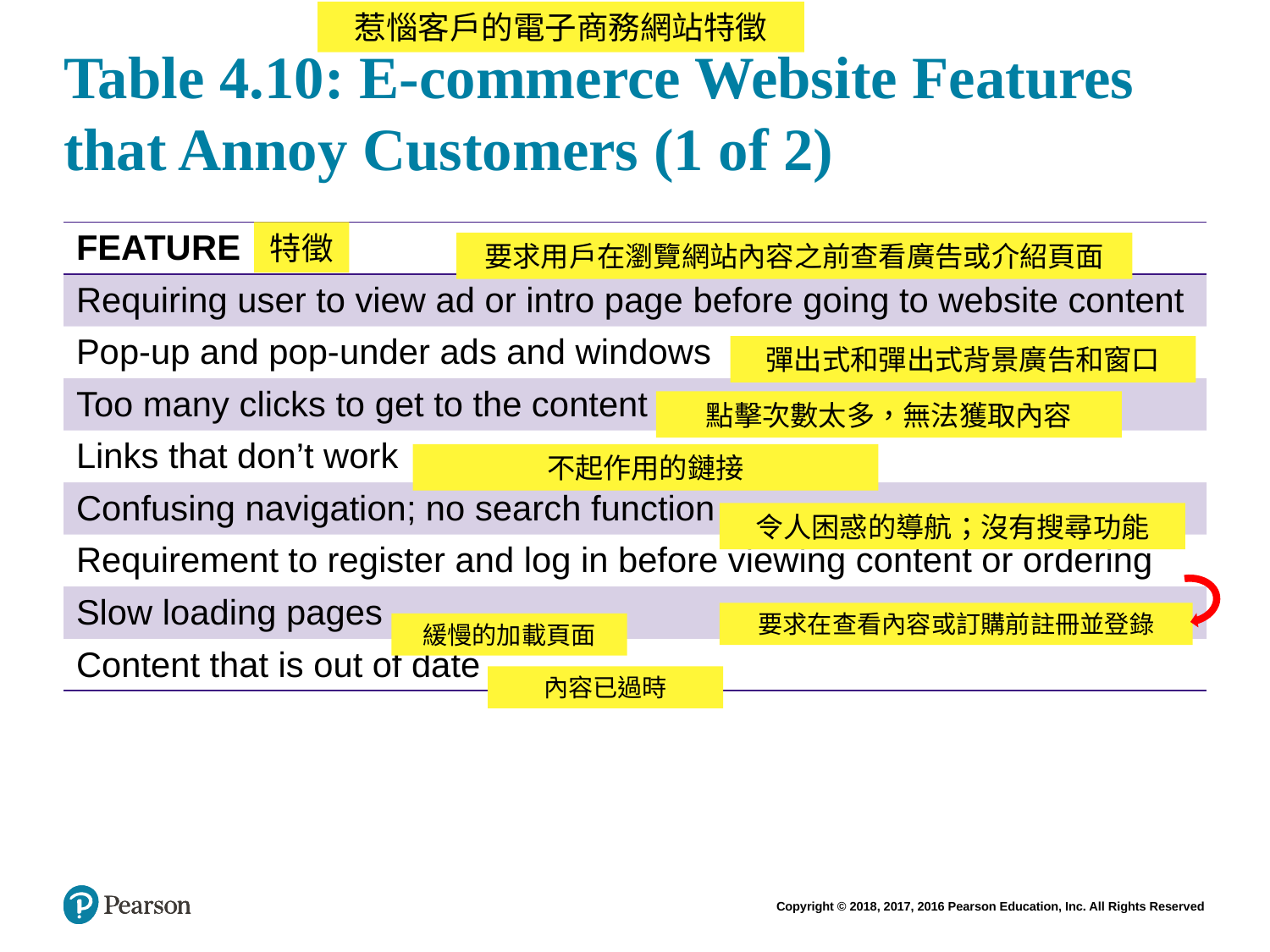

惹惱客戶的電子商務網站特徵
# Table 4.10: E-commerce Website Features that Annoy Customers (1 of 2)
| FEATURE |
| --- |
| Requiring user to view ad or intro page before going to website content |
| Pop-up and pop-under ads and windows |
| Too many clicks to get to the content |
| Links that don’t work |
| Confusing navigation; no search function |
| Requirement to register and log in before viewing content or ordering |
| Slow loading pages |
| Content that is out of date |
特徵
要求用戶在瀏覽網站內容之前查看廣告或介紹頁面
彈出式和彈出式背景廣告和窗口
點擊次數太多，無法獲取內容
不起作用的鏈接
令人困惑的導航；沒有搜尋功能

要求在查看內容或訂購前註冊並登錄
緩慢的加載頁面
內容已過時